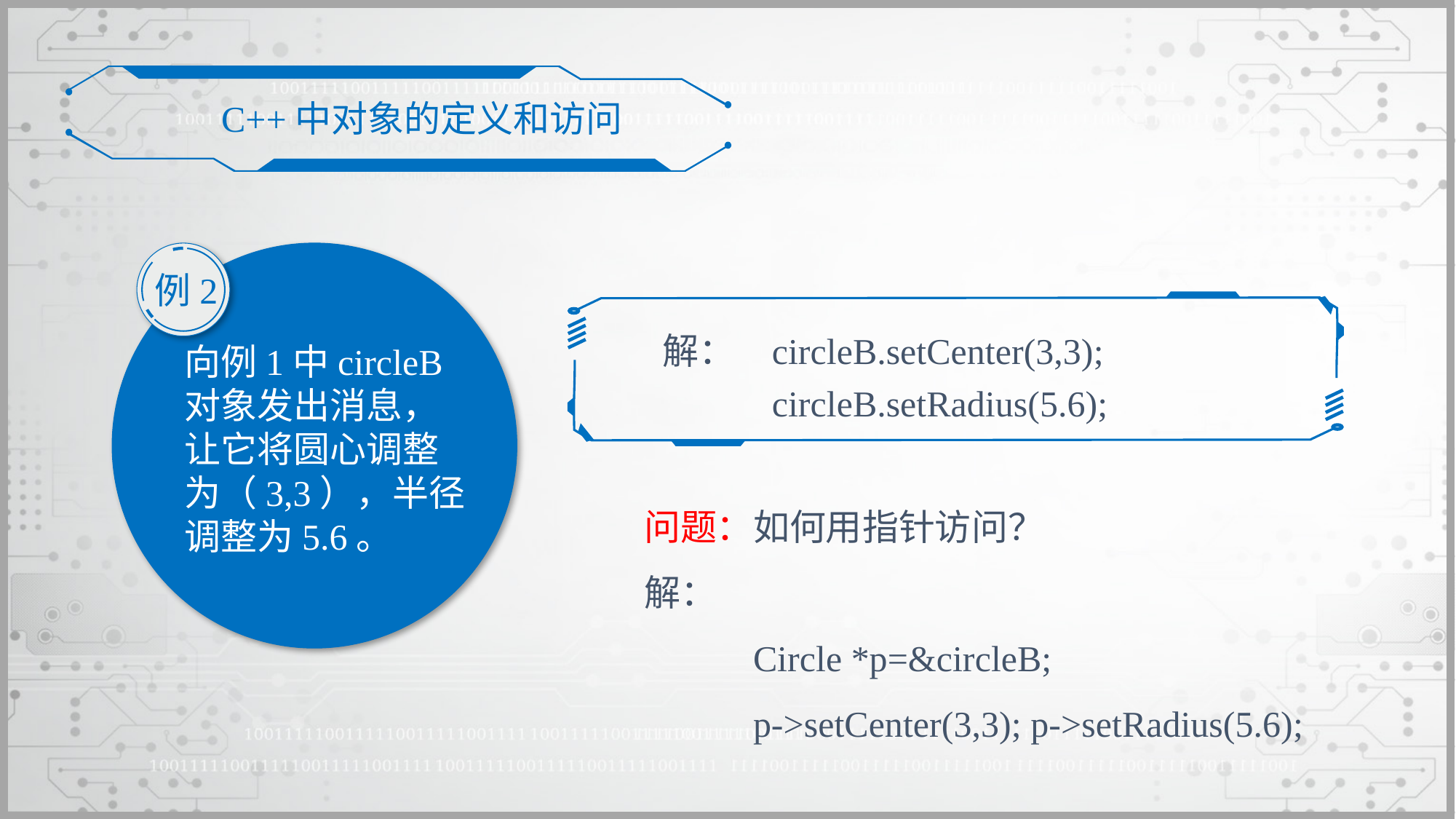

C++中对象的定义和访问

向例1中circleB对象发出消息，让它将圆心调整为（3,3），半径调整为5.6。

例2

解：	circleB.setCenter(3,3);
	circleB.setRadius(5.6);
问题：如何用指针访问？
解：
	Circle *p=&circleB;
	p->setCenter(3,3); p->setRadius(5.6);